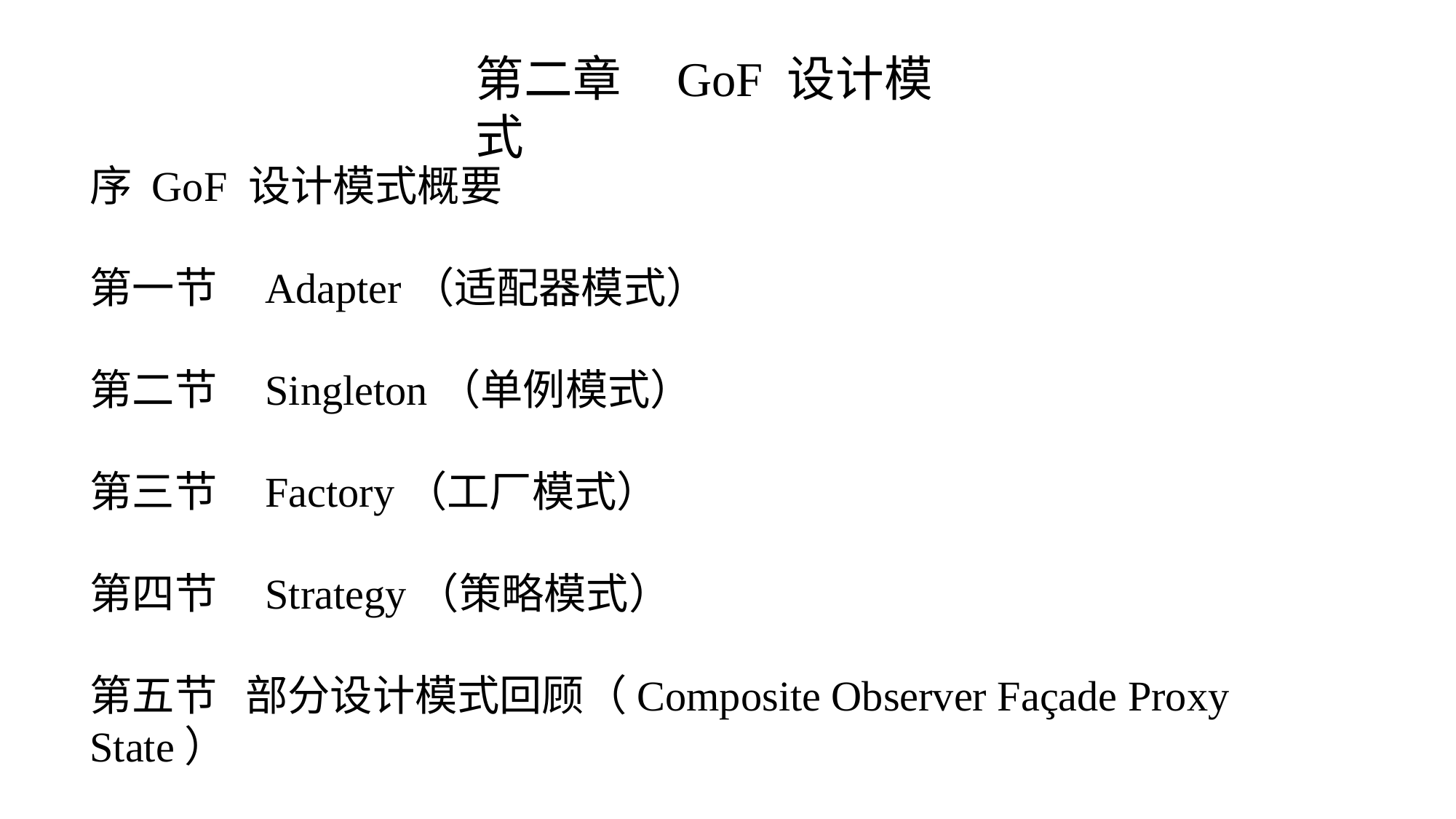

第二章    GoF 设计模式
序 GoF 设计模式概要

第一节    Adapter（适配器模式）

第二节    Singleton（单例模式）

第三节    Factory（工厂模式）

第四节    Strategy（策略模式）

第五节   部分设计模式回顾（Composite Observer Façade Proxy State）